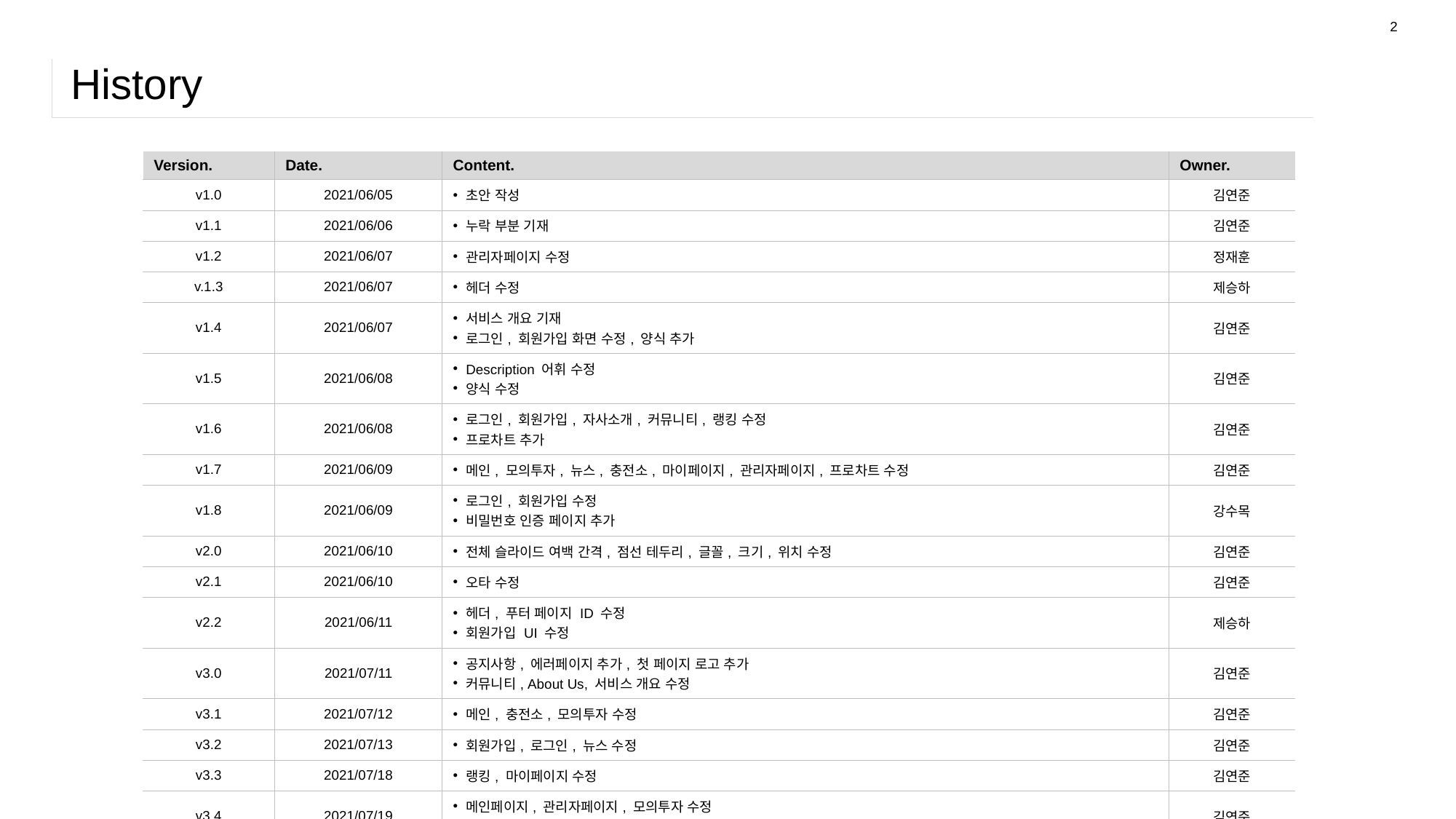

2
# History
| Version. | Date. | Content. | Owner. |
| --- | --- | --- | --- |
| v1.0 | 2021/06/05 | 초안 작성 | 김연준 |
| v1.1 | 2021/06/06 | 누락 부분 기재 | 김연준 |
| v1.2 | 2021/06/07 | 관리자페이지 수정 | 정재훈 |
| v.1.3 | 2021/06/07 | 헤더 수정 | 제승하 |
| v1.4 | 2021/06/07 | 서비스 개요 기재 로그인, 회원가입 화면 수정, 양식 추가 | 김연준 |
| v1.5 | 2021/06/08 | Description 어휘 수정 양식 수정 | 김연준 |
| v1.6 | 2021/06/08 | 로그인, 회원가입, 자사소개, 커뮤니티, 랭킹 수정 프로차트 추가 | 김연준 |
| v1.7 | 2021/06/09 | 메인, 모의투자, 뉴스, 충전소, 마이페이지, 관리자페이지, 프로차트 수정 | 김연준 |
| v1.8 | 2021/06/09 | 로그인, 회원가입 수정 비밀번호 인증 페이지 추가 | 강수목 |
| v2.0 | 2021/06/10 | 전체 슬라이드 여백 간격, 점선 테두리, 글꼴, 크기, 위치 수정 | 김연준 |
| v2.1 | 2021/06/10 | 오타 수정 | 김연준 |
| v2.2 | 2021/06/11 | 헤더, 푸터 페이지 ID 수정 회원가입 UI 수정 | 제승하 |
| v3.0 | 2021/07/11 | 공지사항, 에러페이지 추가, 첫 페이지 로고 추가 커뮤니티, About Us, 서비스 개요 수정 | 김연준 |
| v3.1 | 2021/07/12 | 메인, 충전소, 모의투자 수정 | 김연준 |
| v3.2 | 2021/07/13 | 회원가입, 로그인, 뉴스 수정 | 김연준 |
| v3.3 | 2021/07/18 | 랭킹, 마이페이지 수정 | 김연준 |
| v3.4 | 2021/07/19 | 메인페이지, 관리자페이지, 모의투자 수정 위젯 추가 | 김연준 |